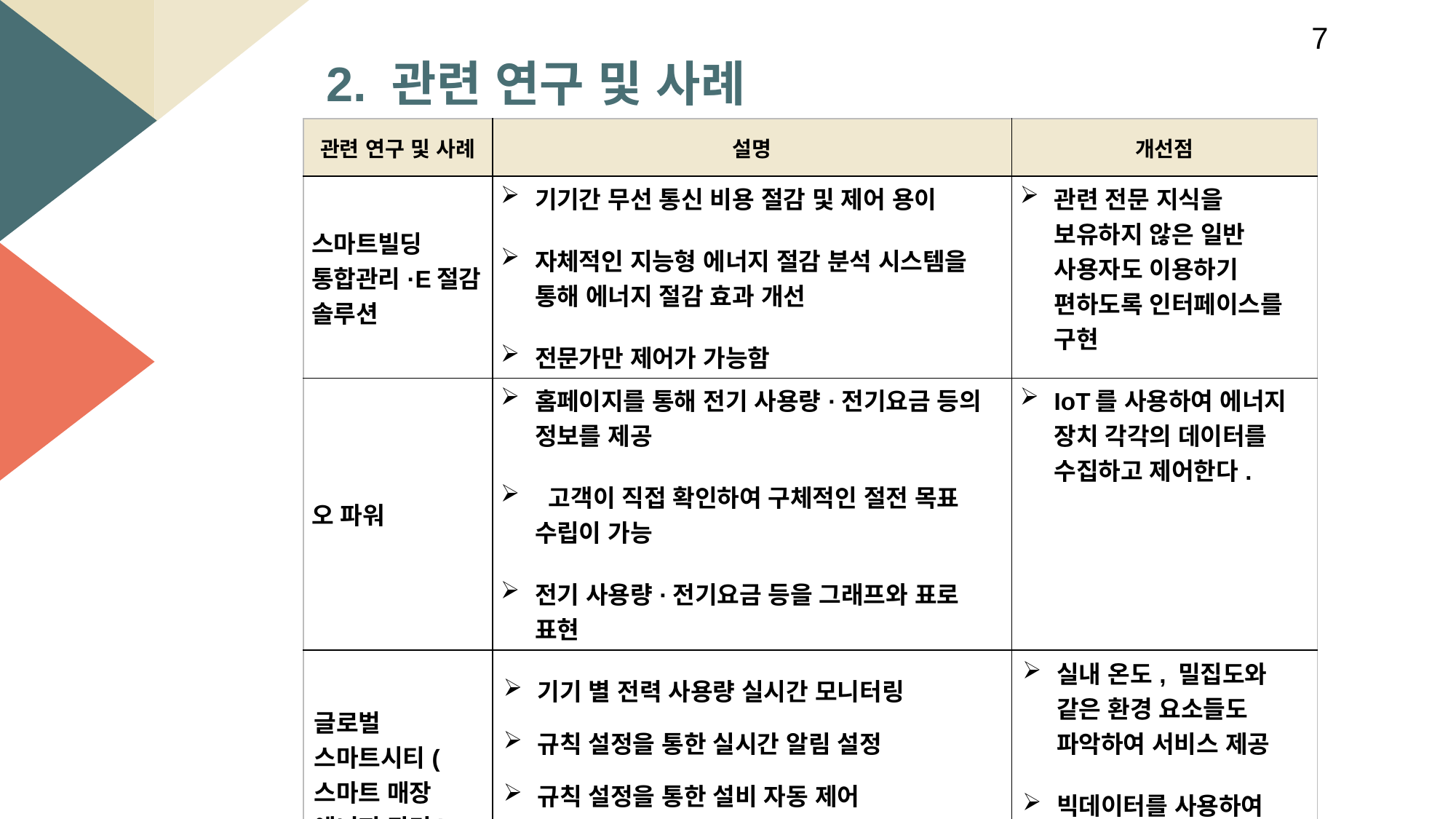

7
2. 관련 연구 및 사례
| 관련 연구 및 사례 | 설명 | 개선점 |
| --- | --- | --- |
| 스마트빌딩 통합관리·E절감 솔루션 | 기기간 무선 통신 비용 절감 및 제어 용이 자체적인 지능형 에너지 절감 분석 시스템을 통해 에너지 절감 효과 개선 전문가만 제어가 가능함 | 관련 전문 지식을 보유하지 않은 일반 사용자도 이용하기 편하도록 인터페이스를 구현 |
| 오 파워 | 홈페이지를 통해 전기 사용량·전기요금 등의 정보를 제공 고객이 직접 확인하여 구체적인 절전 목표 수립이 가능 전기 사용량·전기요금 등을 그래프와 표로 표현 | IoT를 사용하여 에너지 장치 각각의 데이터를 수집하고 제어한다. |
| 글로벌 스마트시티(스마트 매장 에너지 관리) | 기기 별 전력 사용량 실시간 모니터링 규칙 설정을 통한 실시간 알림 설정 규칙 설정을 통한 설비 자동 제어 매장 실내환경 실시간 모니터링 | 실내 온도, 밀집도와 같은 환경 요소들도 파악하여 서비스 제공 빅데이터를 사용하여 적절한 에너지 사용 방법 알림 |